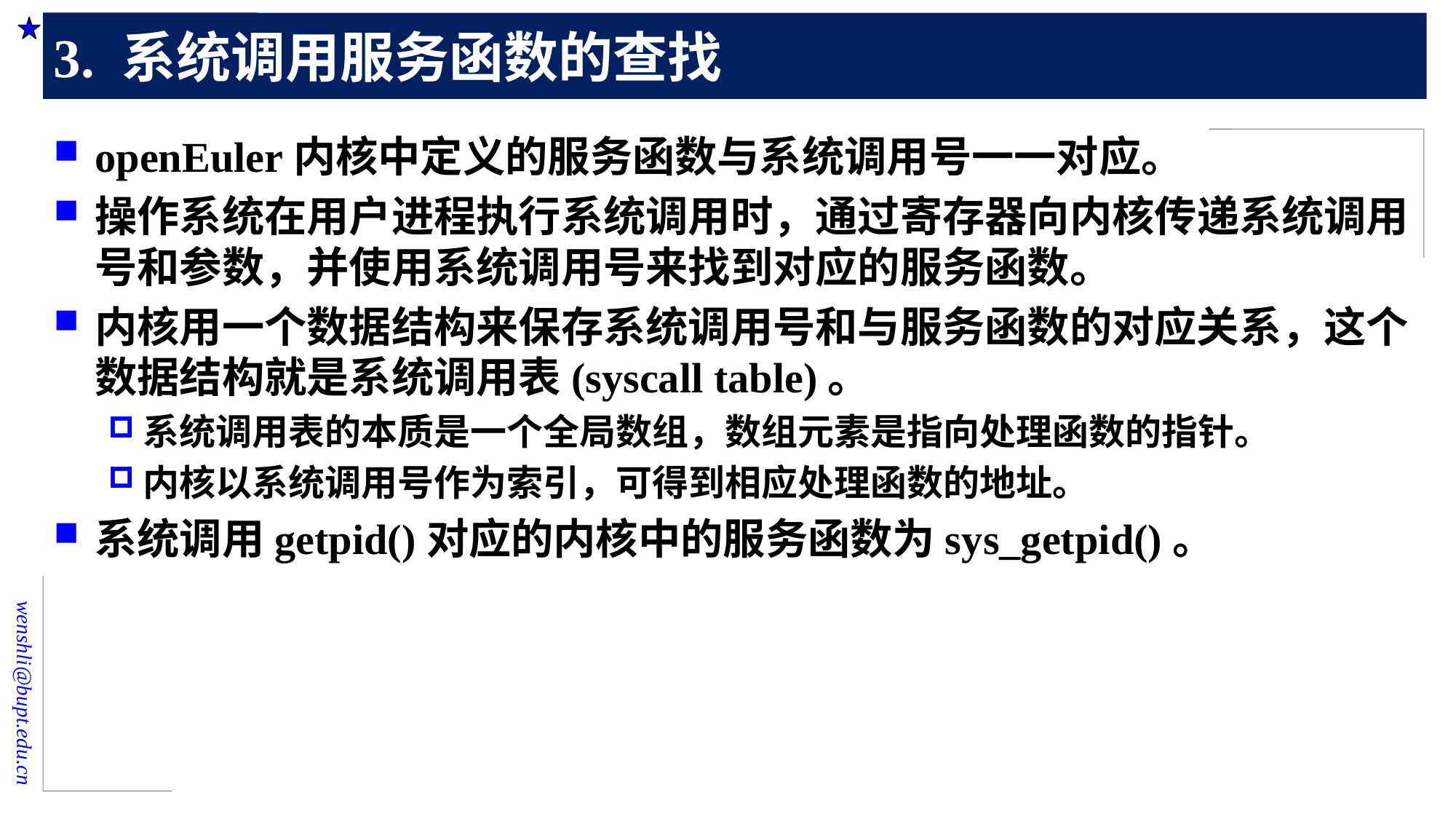

# 3. 系统调用服务函数的查找
openEuler内核中定义的服务函数与系统调用号一一对应。
操作系统在用户进程执行系统调用时，通过寄存器向内核传递系统调用号和参数，并使用系统调用号来找到对应的服务函数。
内核用一个数据结构来保存系统调用号和与服务函数的对应关系，这个数据结构就是系统调用表(syscall table)。
系统调用表的本质是一个全局数组，数组元素是指向处理函数的指针。
内核以系统调用号作为索引，可得到相应处理函数的地址。
系统调用getpid()对应的内核中的服务函数为sys_getpid()。
99